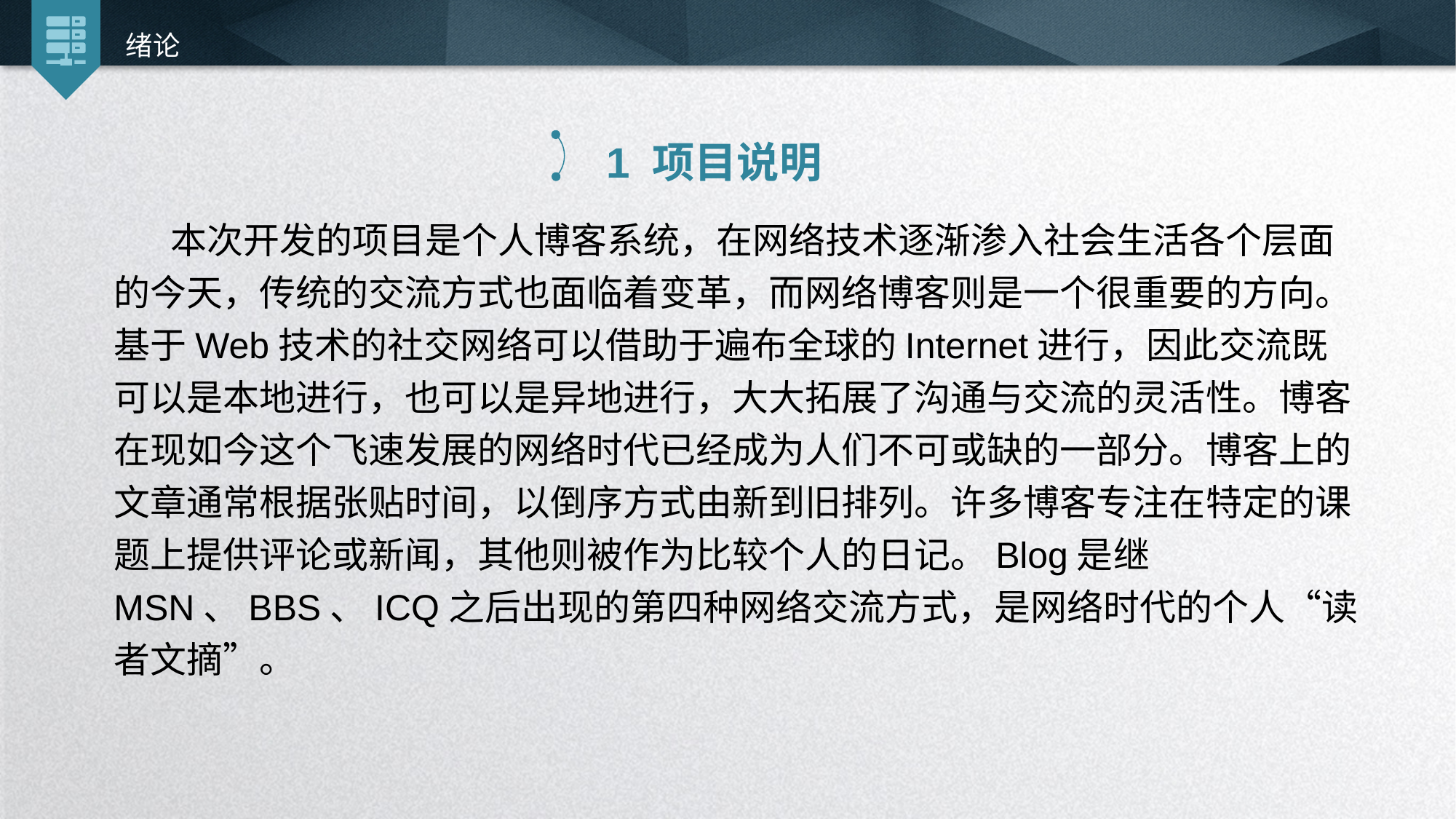

绪论

1 项目说明
           本次开发的项目是个人博客系统，在网络技术逐渐渗入社会生活各个层面的今天，传统的交流方式也面临着变革，而网络博客则是一个很重要的方向。基于Web技术的社交网络可以借助于遍布全球的Internet进行，因此交流既可以是本地进行，也可以是异地进行，大大拓展了沟通与交流的灵活性。博客在现如今这个飞速发展的网络时代已经成为人们不可或缺的一部分。博客上的文章通常根据张贴时间，以倒序方式由新到旧排列。许多博客专注在特定的课题上提供评论或新闻，其他则被作为比较个人的日记。Blog是继MSN、BBS、ICQ之后出现的第四种网络交流方式，是网络时代的个人“读者文摘”。
延时符